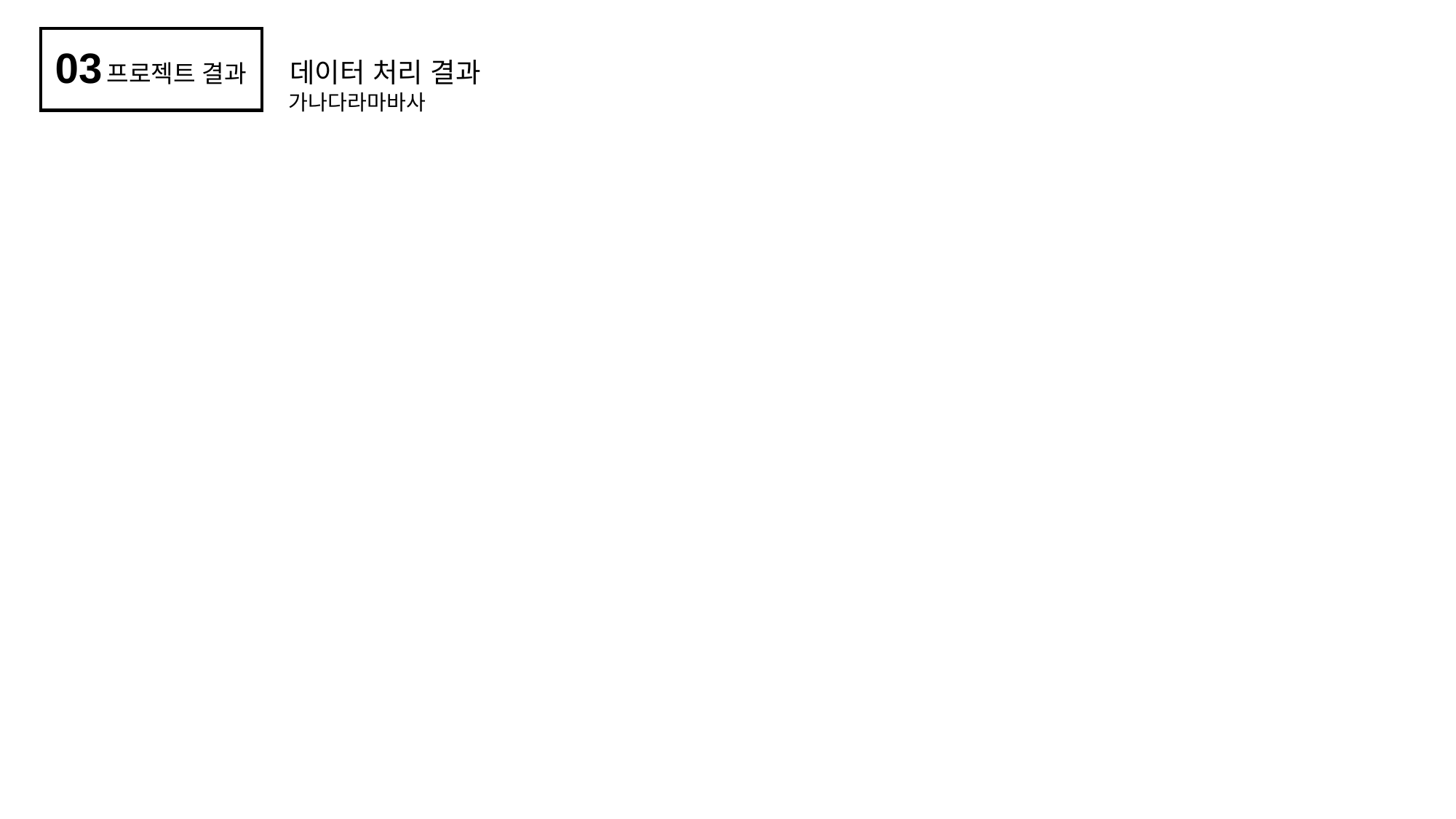

03
데이터 처리 결과
프로젝트 결과
가나다라마바사